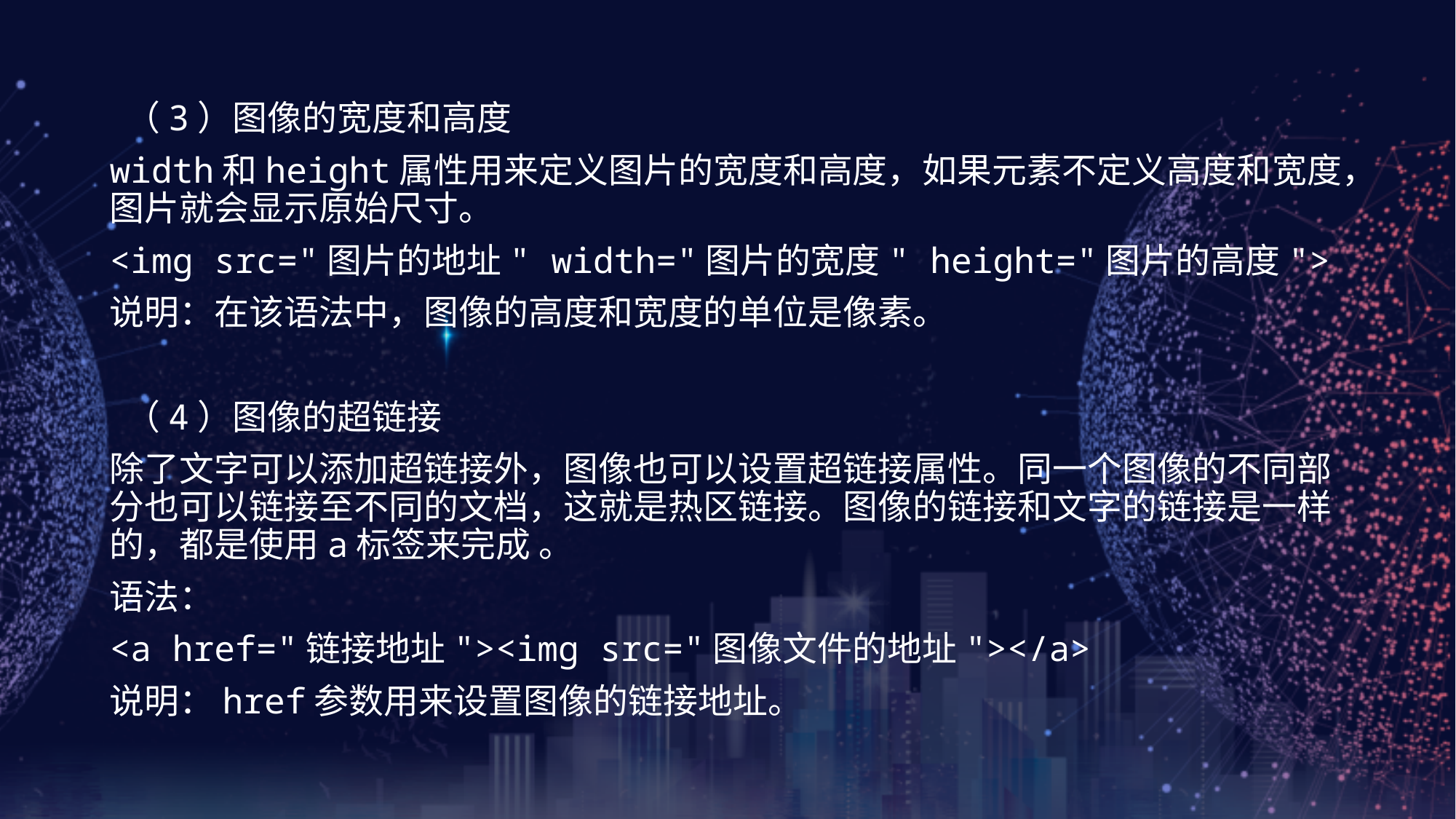

（3）图像的宽度和高度
width和height属性用来定义图片的宽度和高度，如果元素不定义高度和宽度，图片就会显示原始尺寸。
<img src="图片的地址" width="图片的宽度" height="图片的高度">
说明：在该语法中，图像的高度和宽度的单位是像素。

 （4）图像的超链接
除了文字可以添加超链接外，图像也可以设置超链接属性。同一个图像的不同部分也可以链接至不同的文档，这就是热区链接。图像的链接和文字的链接是一样的，都是使用a标签来完成 。
语法：
<a href="链接地址"><img src="图像文件的地址"></a>
说明：href参数用来设置图像的链接地址。